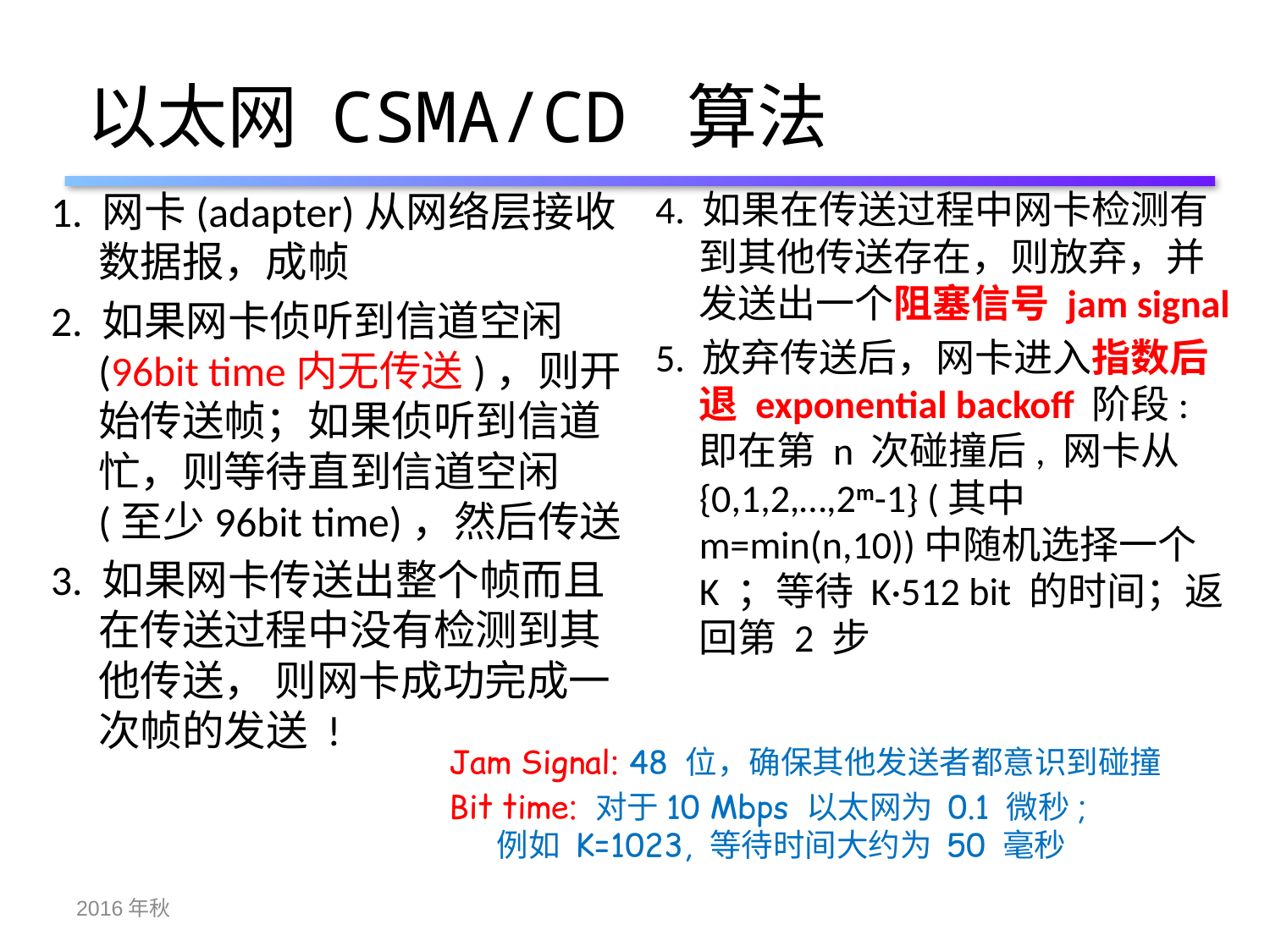

# 以太网 CSMA/CD 算法
1. 网卡(adapter)从网络层接收数据报，成帧
2. 如果网卡侦听到信道空闲(96bit time内无传送)，则开始传送帧；如果侦听到信道忙，则等待直到信道空闲(至少96bit time)，然后传送
3. 如果网卡传送出整个帧而且在传送过程中没有检测到其他传送， 则网卡成功完成一次帧的发送 !
4. 如果在传送过程中网卡检测有到其他传送存在，则放弃，并发送出一个阻塞信号 jam signal
5. 放弃传送后，网卡进入指数后退 exponential backoff 阶段: 即在第 n 次碰撞后, 网卡从 {0,1,2,…,2m-1} (其中 m=min(n,10))中随机选择一个 K ；等待 K·512 bit 的时间；返回第 2 步

Jam Signal: 48 位，确保其他发送者都意识到碰撞
Bit time: 对于10 Mbps 以太网为 0.1 微秒;
例如 K=1023, 等待时间大约为 50 毫秒

2016年秋
87